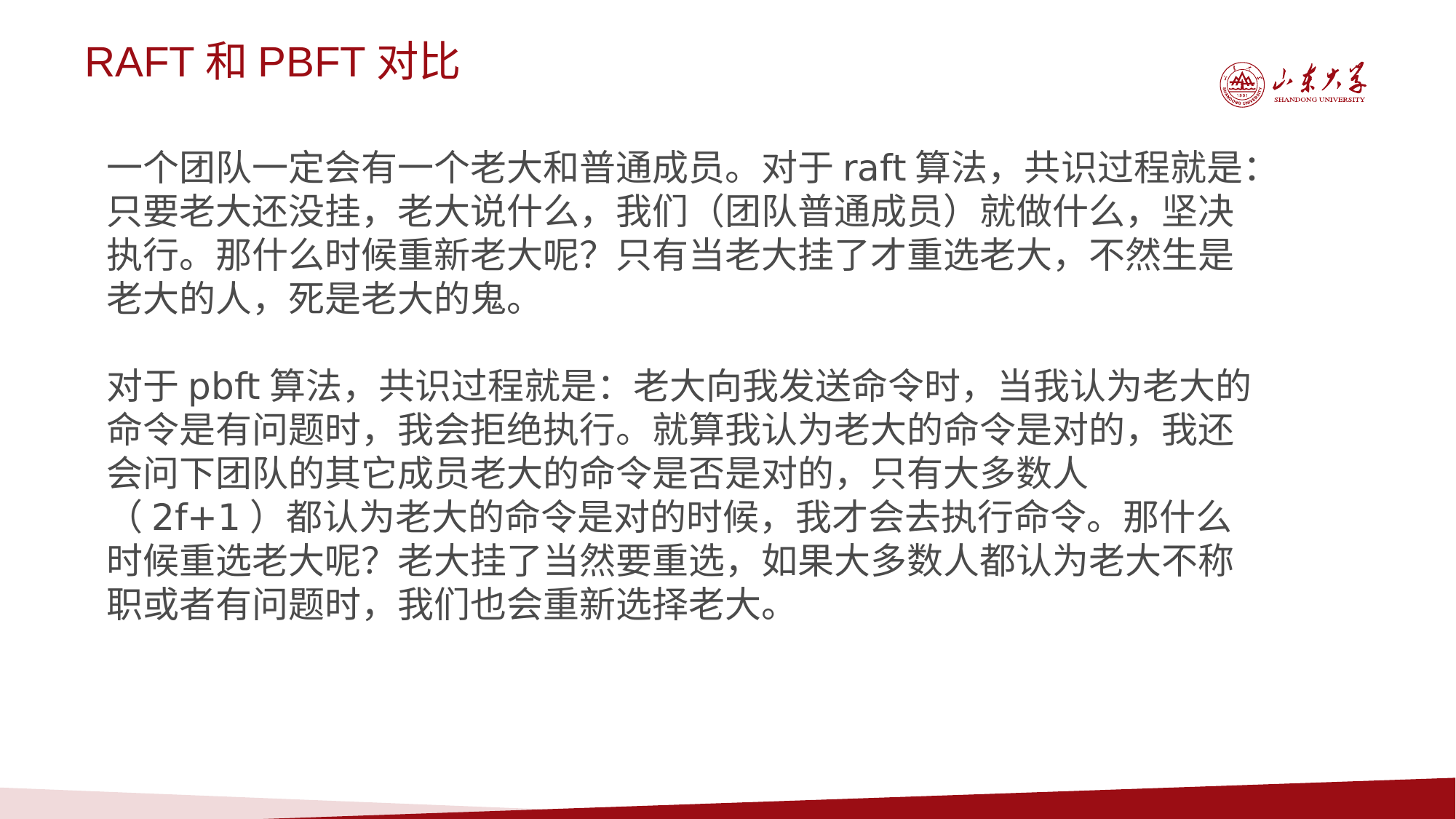

RAFT和PBFT对比
一个团队一定会有一个老大和普通成员。对于raft算法，共识过程就是：只要老大还没挂，老大说什么，我们（团队普通成员）就做什么，坚决执行。那什么时候重新老大呢？只有当老大挂了才重选老大，不然生是老大的人，死是老大的鬼。

对于pbft算法，共识过程就是：老大向我发送命令时，当我认为老大的命令是有问题时，我会拒绝执行。就算我认为老大的命令是对的，我还会问下团队的其它成员老大的命令是否是对的，只有大多数人（2f+1）都认为老大的命令是对的时候，我才会去执行命令。那什么时候重选老大呢？老大挂了当然要重选，如果大多数人都认为老大不称职或者有问题时，我们也会重新选择老大。